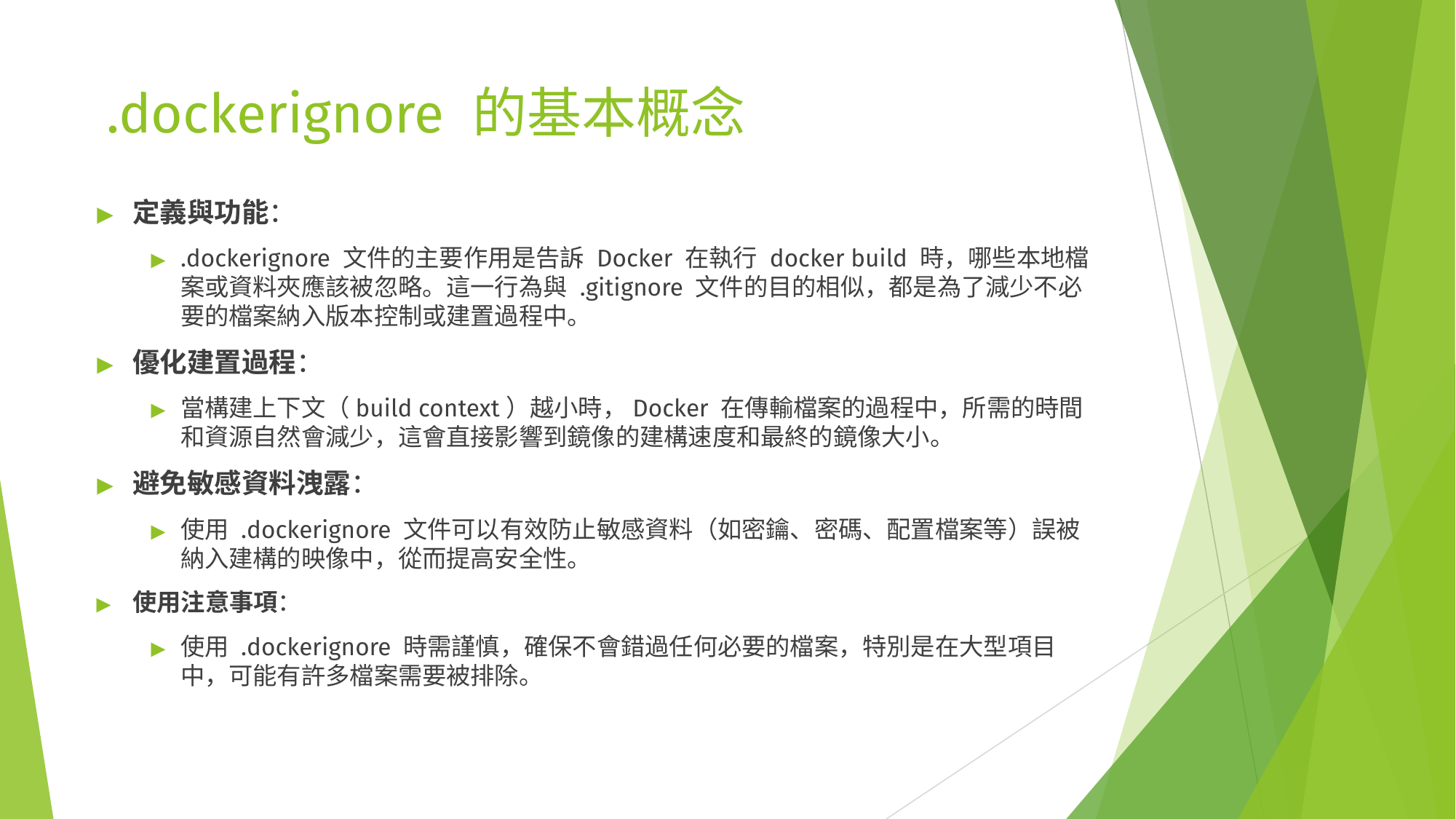

# .dockerignore 的基本概念
定義與功能：
.dockerignore 文件的主要作用是告訴 Docker 在執行 docker build 時，哪些本地檔案或資料夾應該被忽略。這一行為與 .gitignore 文件的目的相似，都是為了減少不必要的檔案納入版本控制或建置過程中。
優化建置過程：
當構建上下文（build context）越小時，Docker 在傳輸檔案的過程中，所需的時間和資源自然會減少，這會直接影響到鏡像的建構速度和最終的鏡像大小。
避免敏感資料洩露：
使用 .dockerignore 文件可以有效防止敏感資料（如密鑰、密碼、配置檔案等）誤被納入建構的映像中，從而提高安全性。
使用注意事項：
使用 .dockerignore 時需謹慎，確保不會錯過任何必要的檔案，特別是在大型項目中，可能有許多檔案需要被排除。